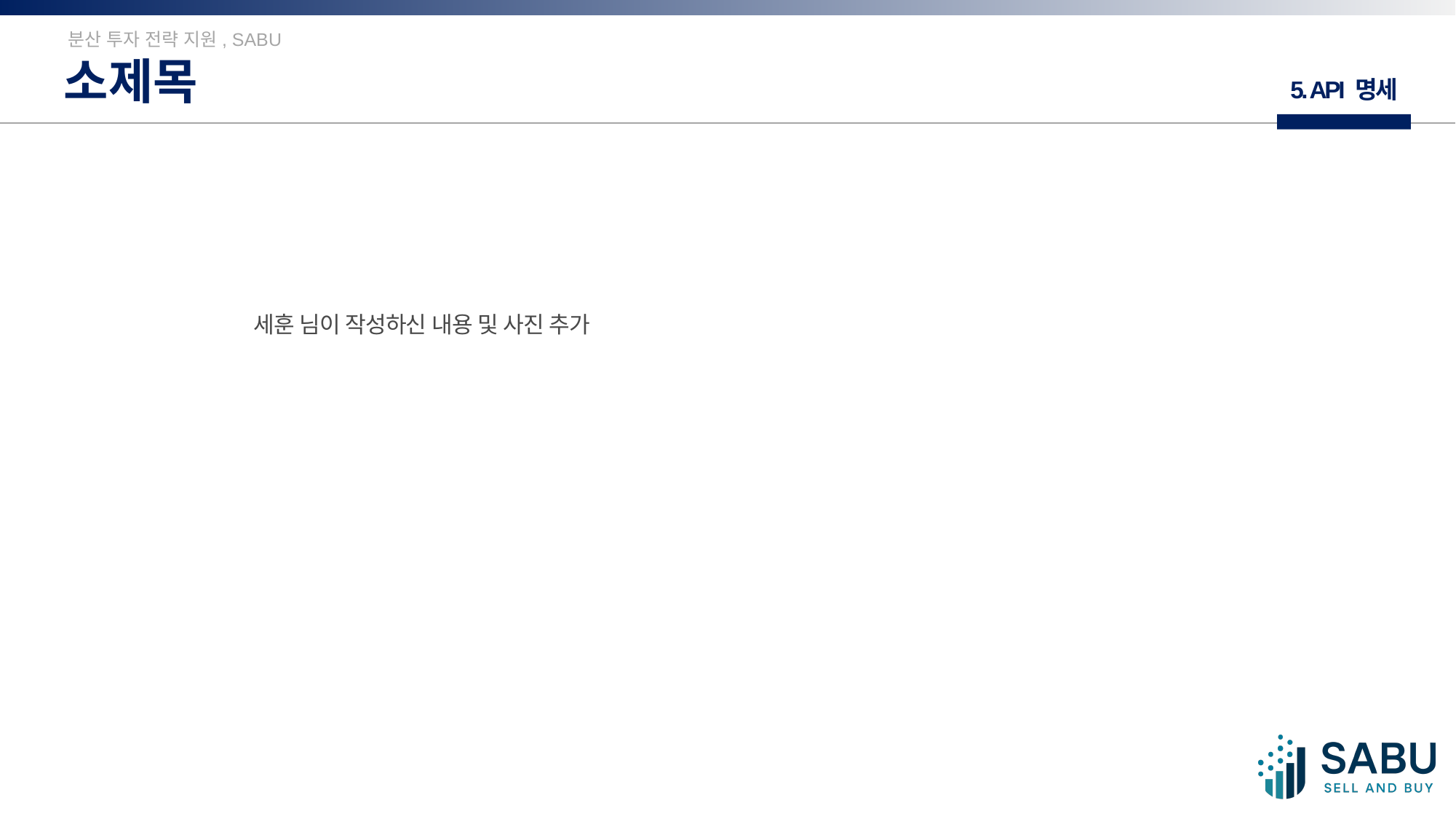

분산 투자 전략 지원, SABU
소제목
5. API 명세

세훈 님이 작성하신 내용 및 사진 추가